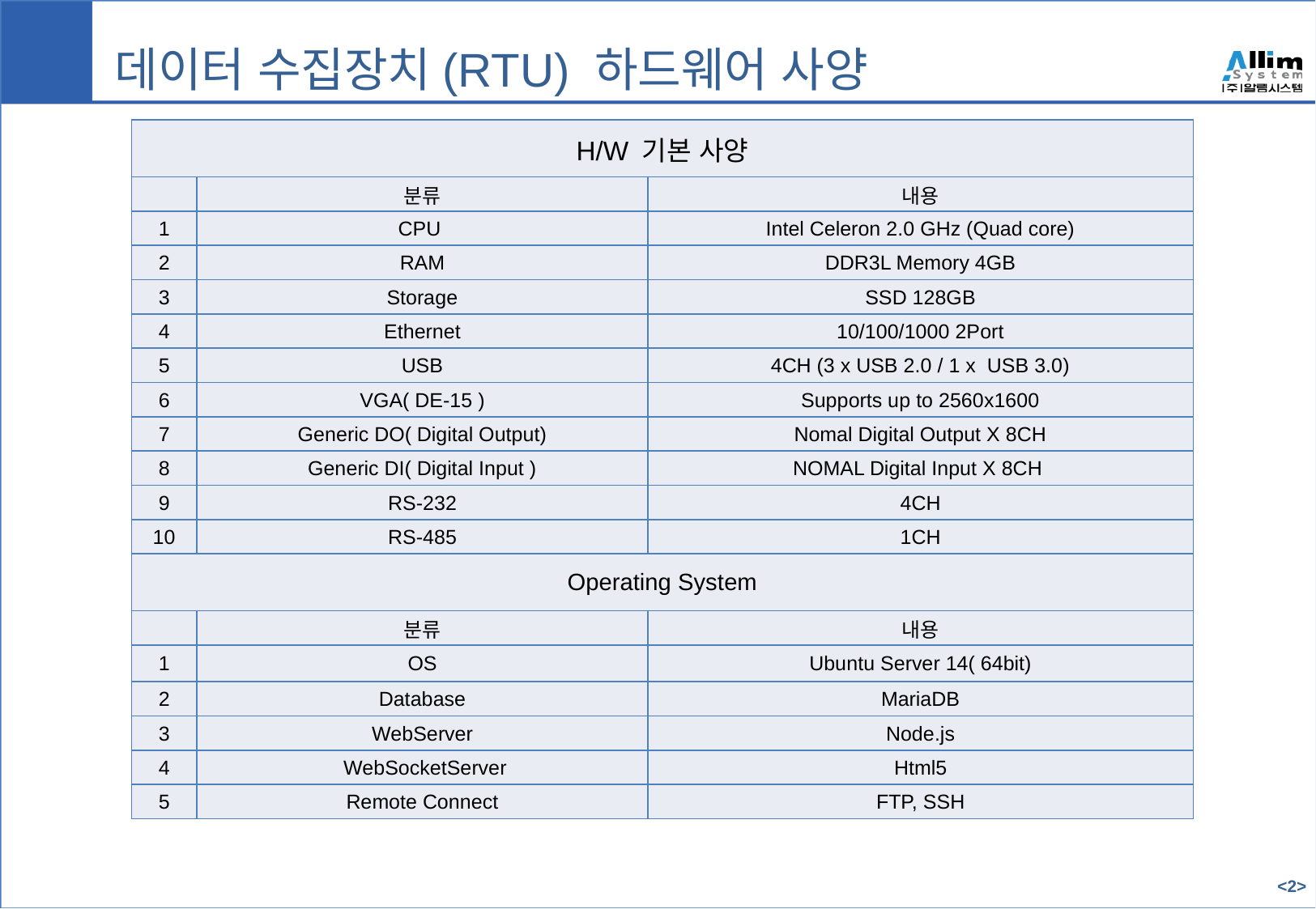

I
데이터 수집장치(RTU) 하드웨어 사양
| H/W 기본 사양 |  |  |
| --- | --- | --- |
|  | 분류 | 내용 |
| 1 | CPU | Intel Celeron 2.0 GHz (Quad core) |
| 2 | RAM | DDR3L Memory 4GB |
| 3 | Storage | SSD 128GB |
| 4 | Ethernet | 10/100/1000 2Port |
| 5 | USB | 4CH (3 x USB 2.0 / 1 x USB 3.0) |
| 6 | VGA( DE-15 ) | Supports up to 2560x1600 |
| 7 | Generic DO( Digital Output) | Nomal Digital Output X 8CH |
| 8 | Generic DI( Digital Input ) | NOMAL Digital Input X 8CH |
| 9 | RS-232 | 4CH |
| 10 | RS-485 | 1CH |
| Operating System |  |  |
|  | 분류 | 내용 |
| 1 | OS | Ubuntu Server 14( 64bit) |
| 2 | Database | MariaDB |
| 3 | WebServer | Node.js |
| 4 | WebSocketServer | Html5 |
| 5 | Remote Connect | FTP, SSH |